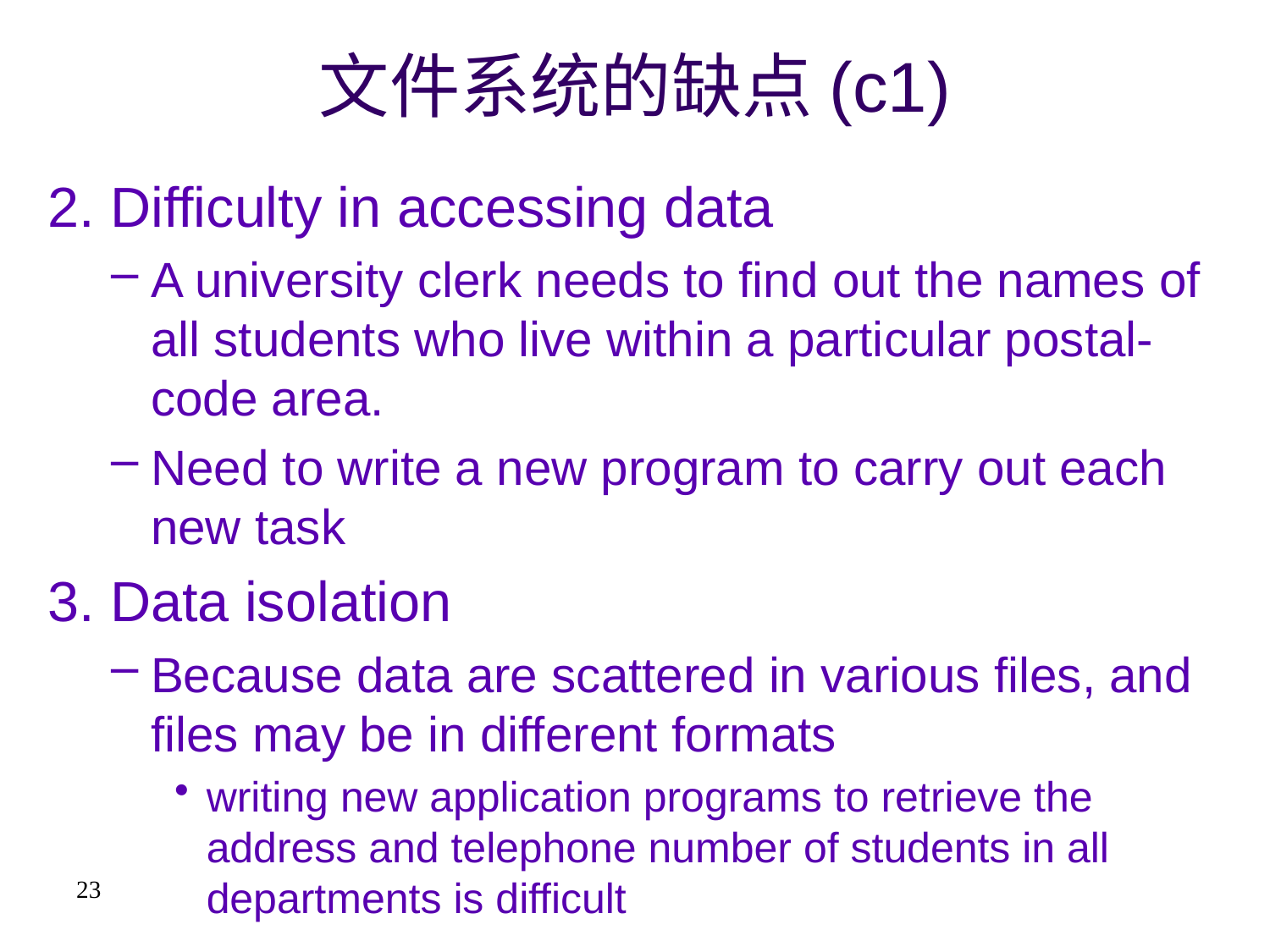

# 文件系统的缺点(c1)
2. Difficulty in accessing data
A university clerk needs to find out the names of all students who live within a particular postal-code area.
Need to write a new program to carry out each new task
3. Data isolation
Because data are scattered in various files, and files may be in different formats
writing new application programs to retrieve the address and telephone number of students in all departments is difficult

23